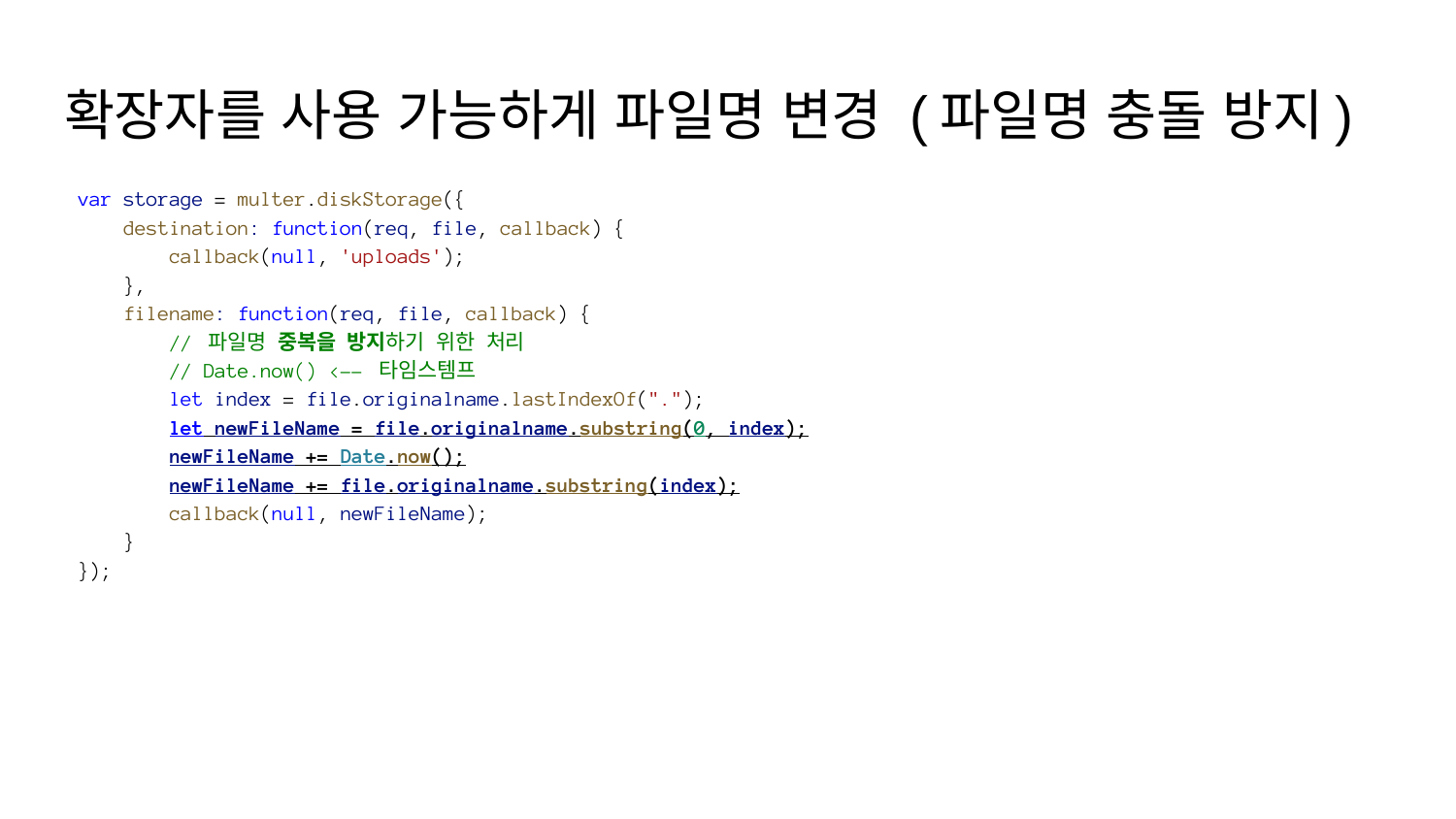

# 확장자를 사용 가능하게 파일명 변경 (파일명 충돌 방지)
var storage = multer.diskStorage({
    destination: function(req, file, callback) {
        callback(null, 'uploads');
    },
    filename: function(req, file, callback) {
        // 파일명 중복을 방지하기 위한 처리
        // Date.now() <-- 타임스템프
        let index = file.originalname.lastIndexOf(".");
        let newFileName = file.originalname.substring(0, index);
        newFileName += Date.now();
        newFileName += file.originalname.substring(index);
        callback(null, newFileName);
    }
});